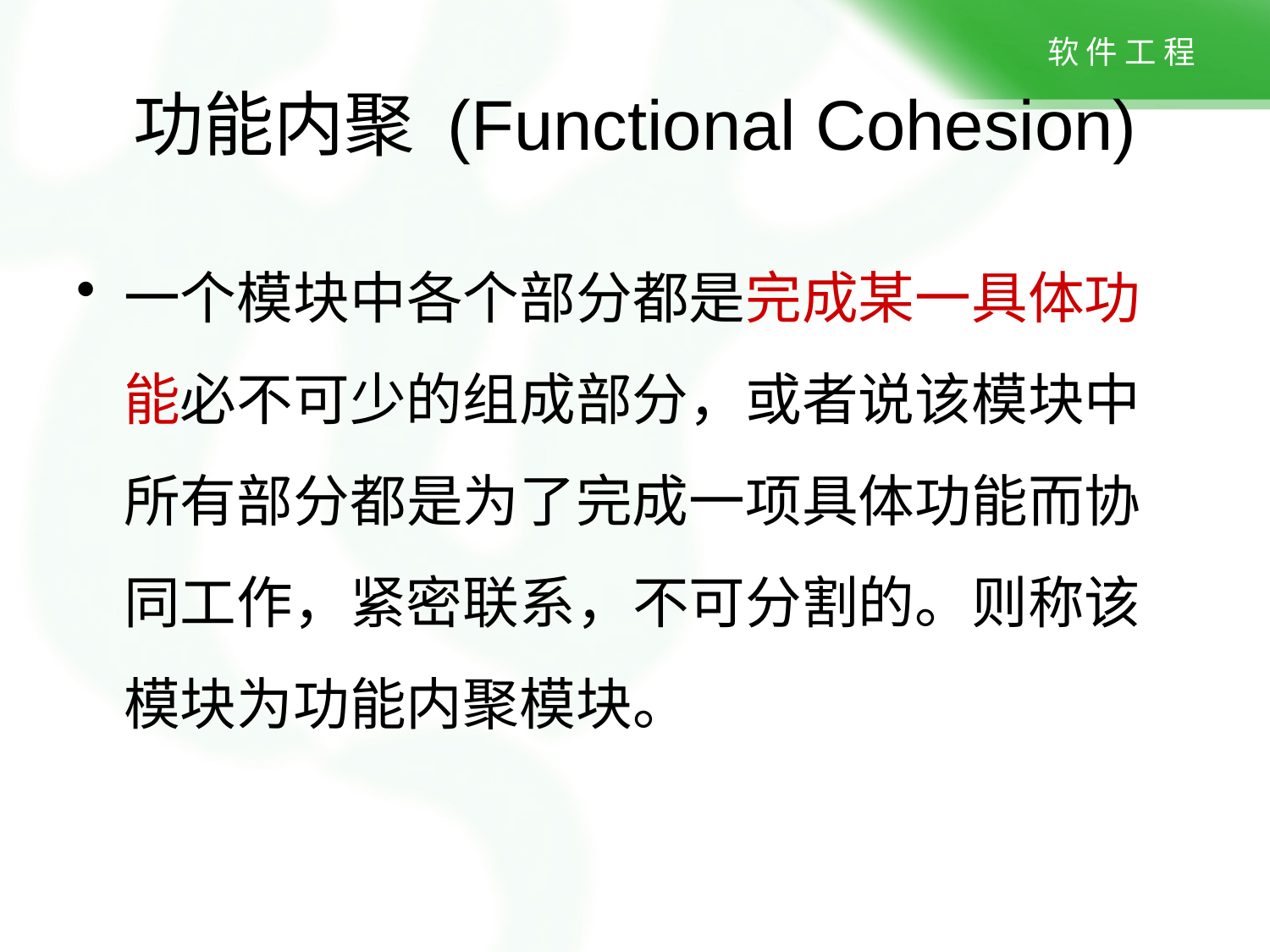

功能内聚 (Functional Cohesion)
一个模块中各个部分都是完成某一具体功能必不可少的组成部分，或者说该模块中所有部分都是为了完成一项具体功能而协同工作，紧密联系，不可分割的。则称该模块为功能内聚模块。